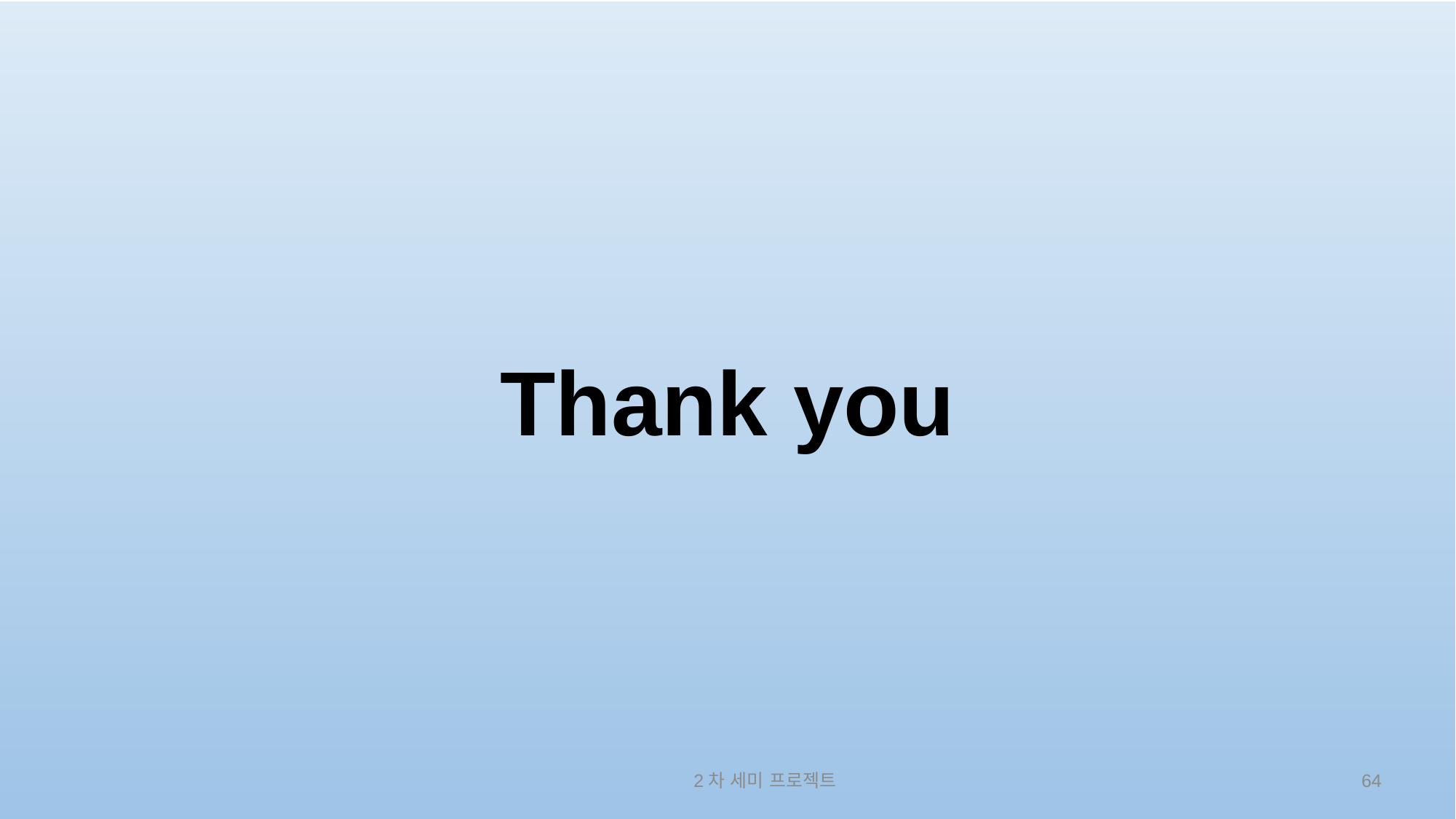

# Thank you
2차 세미 프로젝트
64